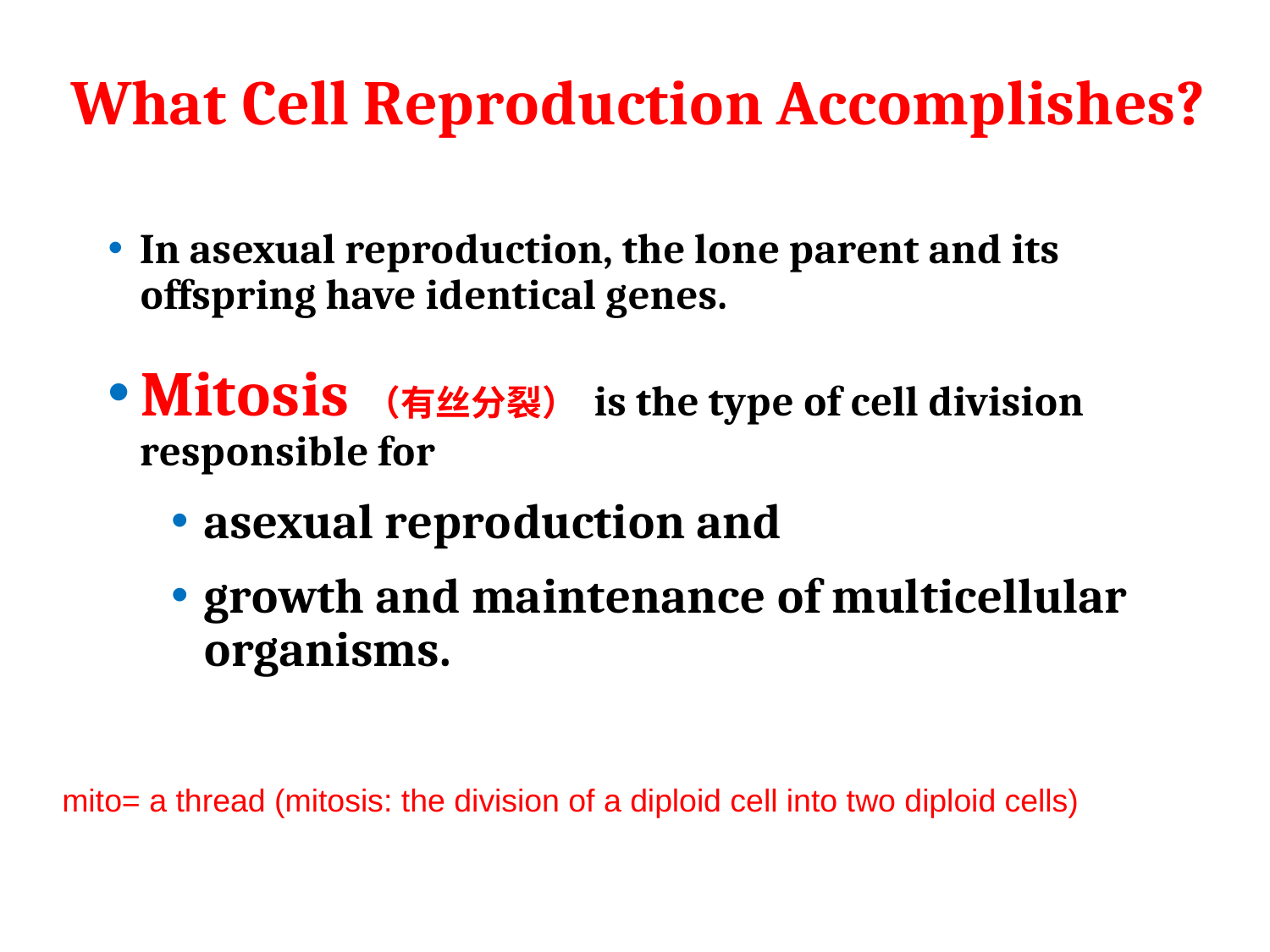

# What Cell Reproduction Accomplishes?
In asexual reproduction, the lone parent and its offspring have identical genes.
Mitosis（有丝分裂） is the type of cell division responsible for
asexual reproduction and
growth and maintenance of multicellular organisms.
mito= a thread (mitosis: the division of a diploid cell into two diploid cells)